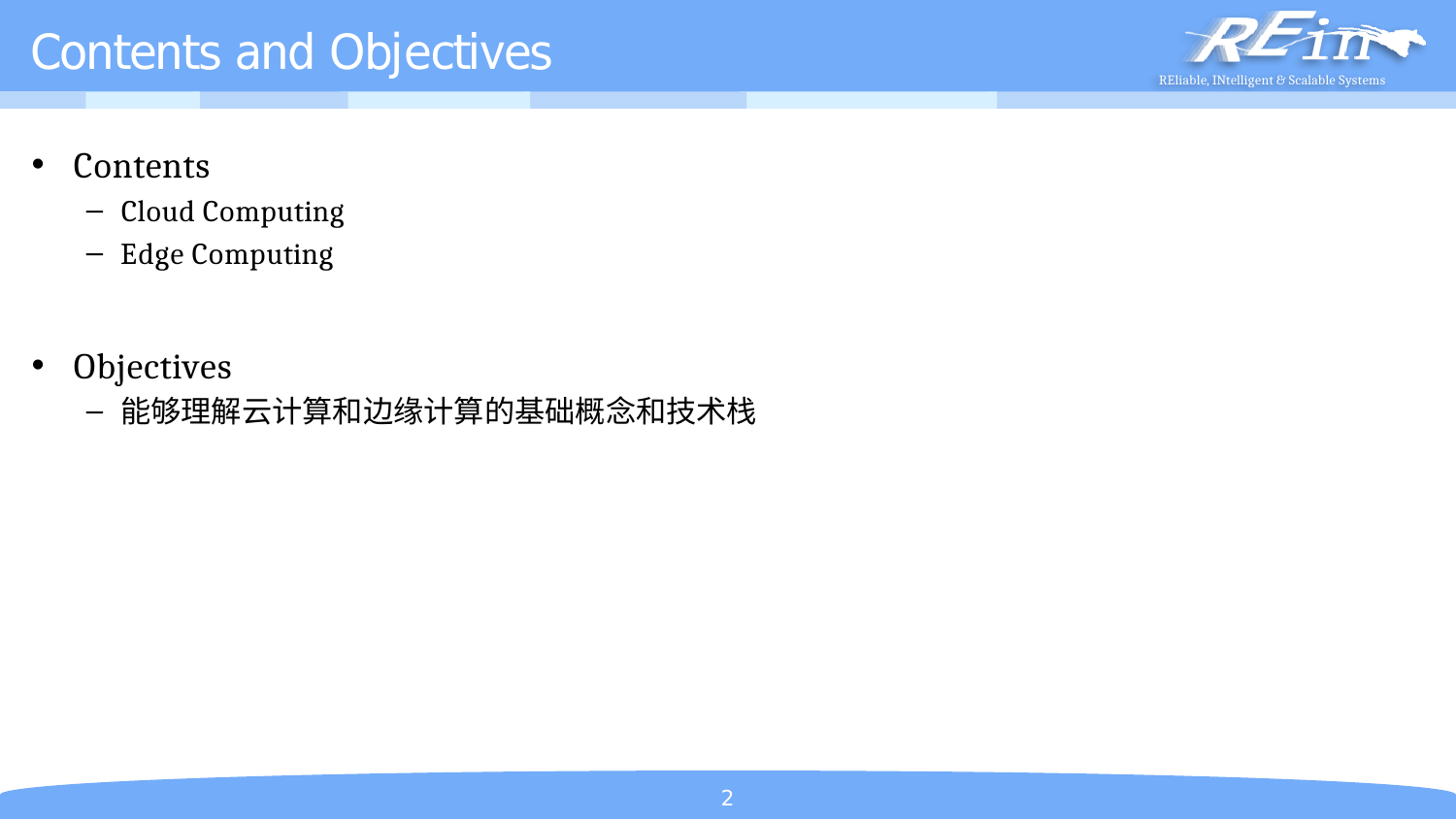

# Contents and Objectives
Contents
Cloud Computing
Edge Computing

Objectives
能够理解云计算和边缘计算的基础概念和技术栈

2